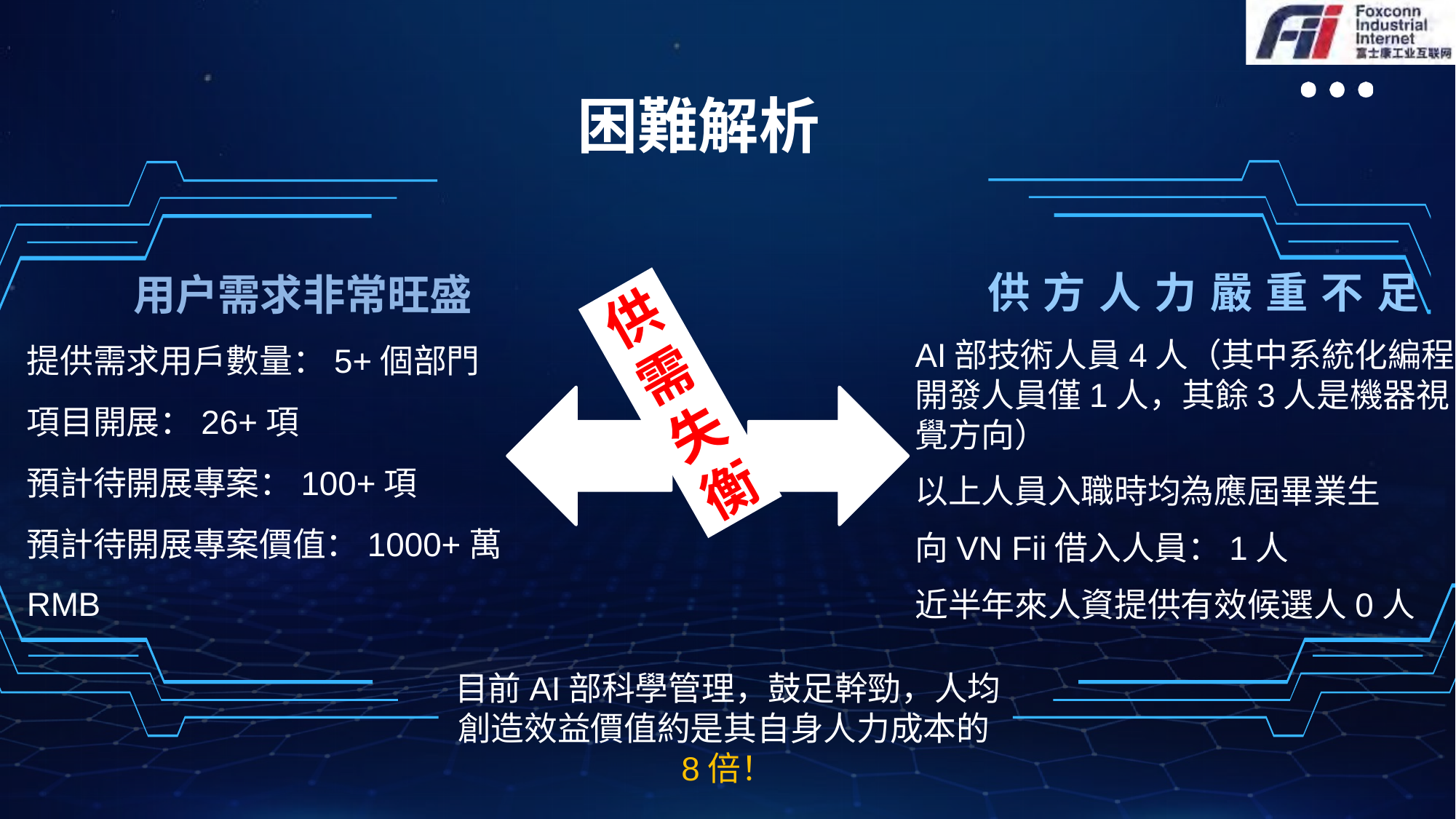

困難解析

 供方人力嚴重不足
AI部技術人員4人（其中系統化編程開發人員僅1人，其餘3人是機器視覺方向）
以上人員入職時均為應屆畢業生
向VN Fii借入人員：1人
近半年來人資提供有效候選人0人
# 供需失衡
用户需求非常旺盛
提供需求用戶數量：5+個部門
項目開展：26+項
預計待開展專案：100+項
預計待開展專案價值：1000+萬RMB

目前AI部科學管理，鼓足幹勁，人均創造效益價值約是其自身人力成本的8倍！